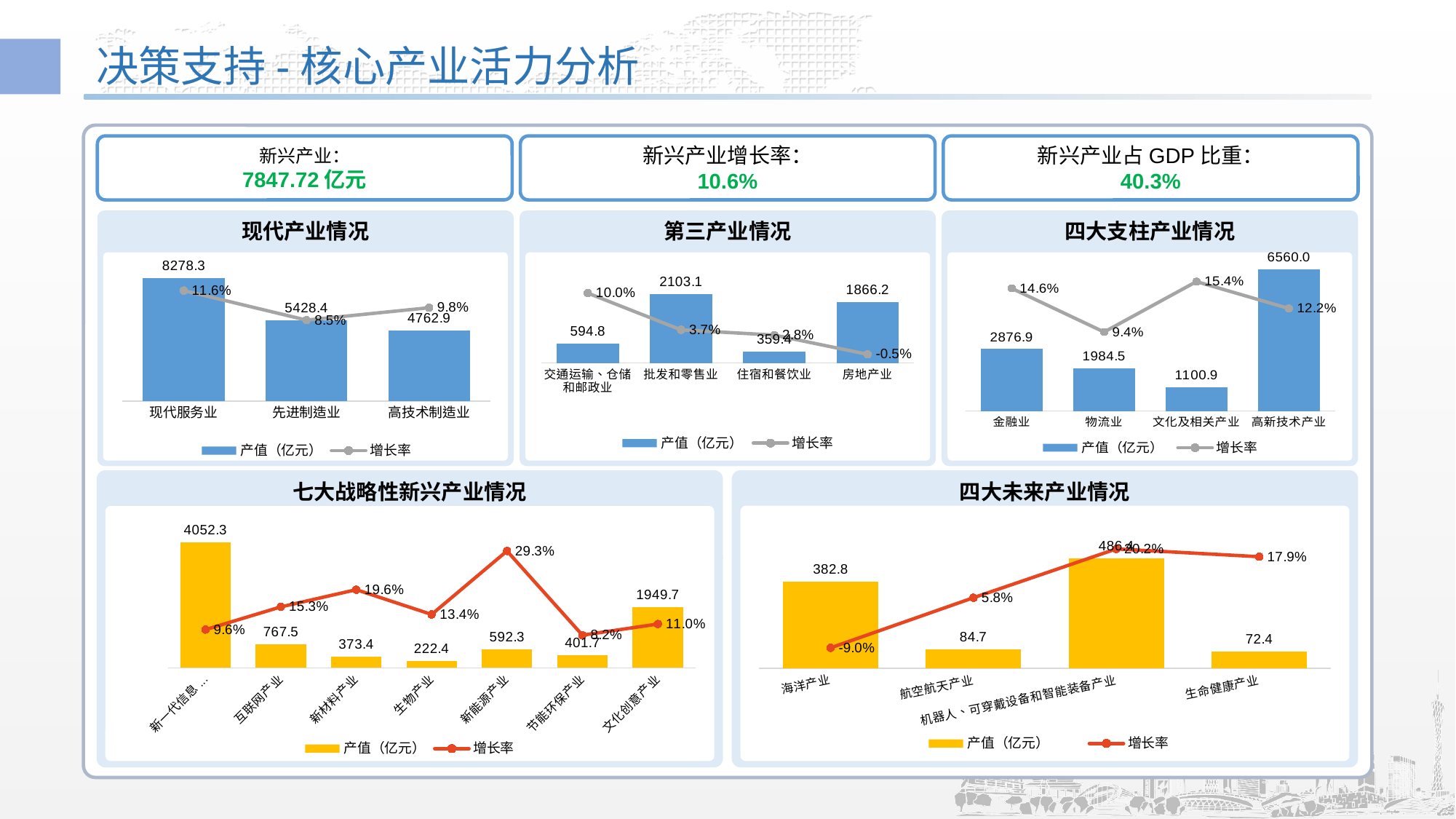

# 决策支持-核心产业活力分析

新兴产业：
7847.72亿元
新兴产业增长率：
10.6%
新兴产业占GDP比重：
40.3%
现代产业情况
第三产业情况
四大支柱产业情况

### Chart

| Category | 产值（亿元） | 增长率 |
|---|---|---|
| 交通运输、仓储和邮政业 | 594.8099999999996 | 0.1 |
| 批发和零售业 | 2103.05 | 0.037 |
| 住宿和餐饮业 | 359.36 | 0.028 |
| 房地产业 | 1866.18 | -0.005 |

### Chart

| Category | 产值（亿元） | 增长率 |
|---|---|---|
| 金融业 | 2876.89 | 0.146 |
| 物流业 | 1984.5 | 0.094 |
| 文化及相关产业 | 1100.91 | 0.154 |
| 高新技术产业 | 6560.02 | 0.122 |

### Chart

| Category | 产值（亿元） | 增长率 |
|---|---|---|
| 现代服务业 | 8278.309999999992 | 0.116 |
| 先进制造业 | 5428.39 | 0.085 |
| 高技术制造业 | 4762.87 | 0.098 |

### Chart

| Category |
|---|
七大战略性新兴产业情况
四大未来产业情况

### Chart

| Category | 产值（亿元） | 增长率 |
|---|---|---|
| 新一代信息技术产业 | 4052.33 | 0.096 |
| 互联网产业 | 767.5 | 0.153 |
| 新材料产业 | 373.4 | 0.196 |
| 生物产业 | 222.36 | 0.134 |
| 新能源产业 | 592.25 | 0.293 |
| 节能环保产业 | 401.73 | 0.082 |
| 文化创意产业 | 1949.7 | 0.11 |

### Chart

| Category | 产值（亿元） | 增长率 |
|---|---|---|
| 海洋产业 | 382.83 | -0.09 |
| 航空航天产业 | 84.67999999999998 | 0.058 |
| 机器人、可穿戴设备和智能装备产业 | 486.42 | 0.202 |
| 生命健康产业 | 72.35 | 0.179 |